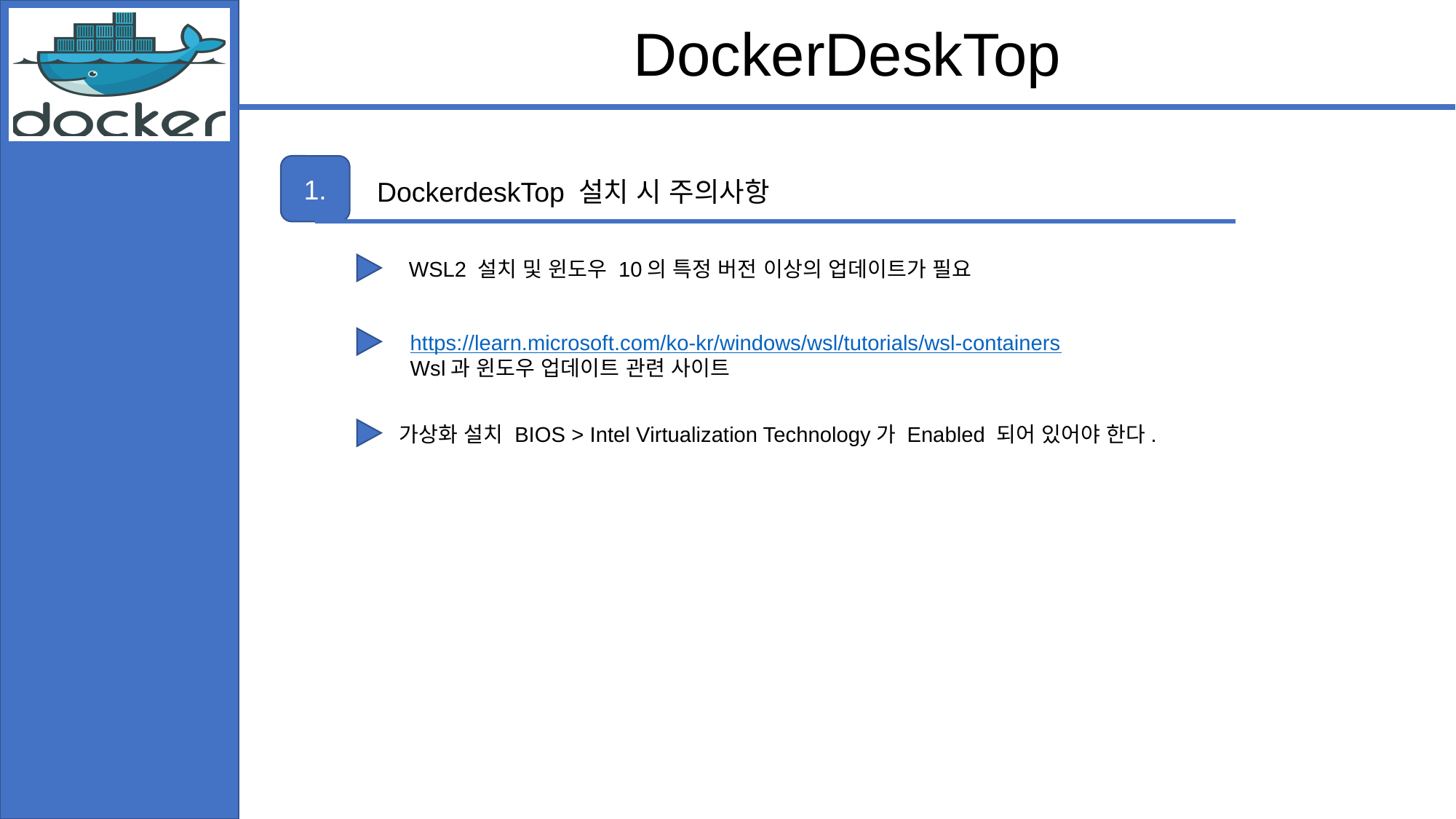

DockerDeskTop
1.
DockerdeskTop 설치 시 주의사항
WSL2 설치 및 윈도우 10의 특정 버전 이상의 업데이트가 필요

https://learn.microsoft.com/ko-kr/windows/wsl/tutorials/wsl-containers
Wsl과 윈도우 업데이트 관련 사이트

가상화 설치 BIOS > Intel Virtualization Technology가 Enabled 되어 있어야 한다.